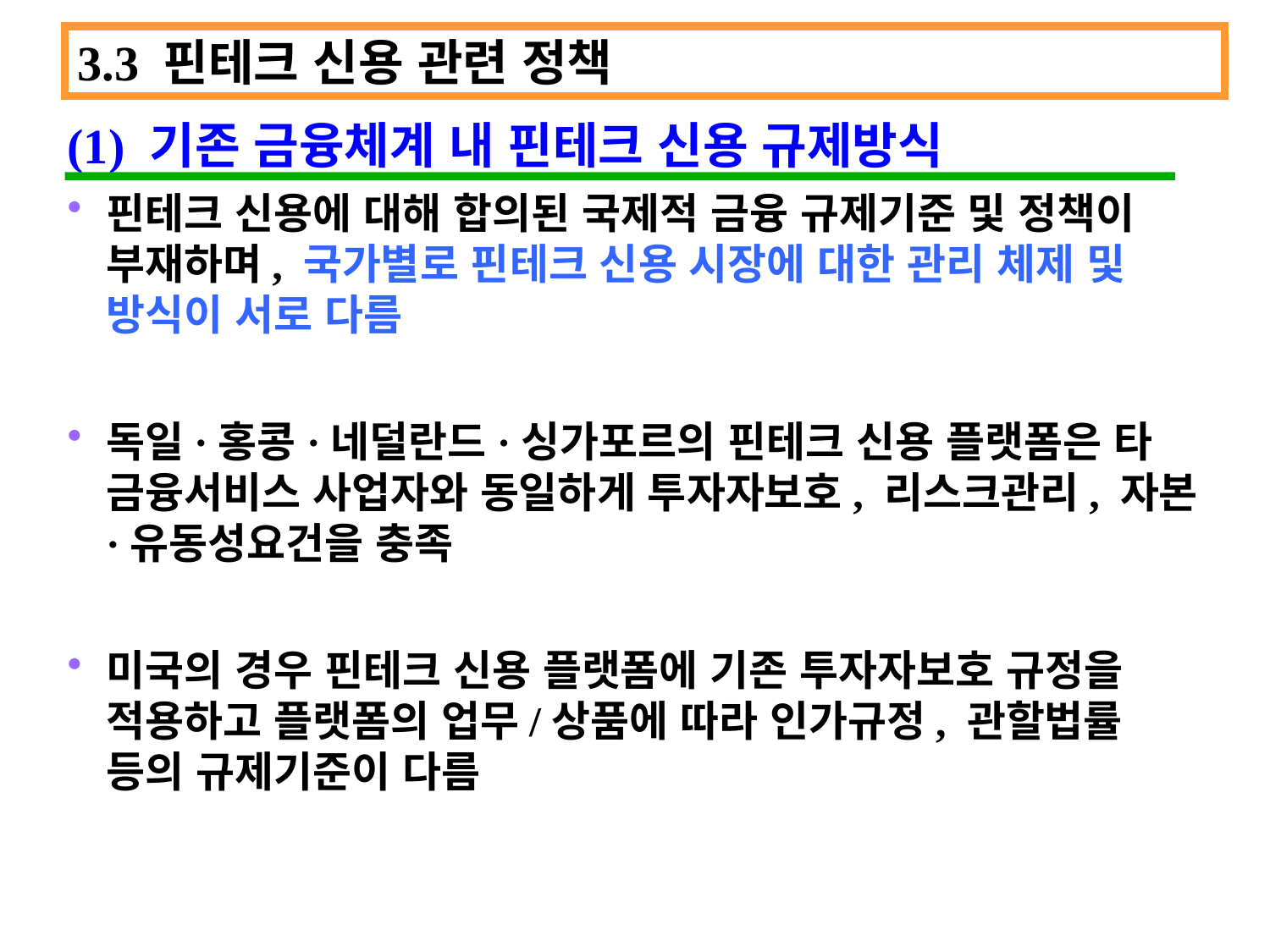

3.3 핀테크 신용 관련 정책
(1) 기존 금융체계 내 핀테크 신용 규제방식
핀테크 신용에 대해 합의된 국제적 금융 규제기준 및 정책이 부재하며, 국가별로 핀테크 신용 시장에 대한 관리 체제 및 방식이 서로 다름

독일·홍콩·네덜란드·싱가포르의 핀테크 신용 플랫폼은 타 금융서비스 사업자와 동일하게 투자자보호, 리스크관리, 자본·유동성요건을 충족

미국의 경우 핀테크 신용 플랫폼에 기존 투자자보호 규정을 적용하고 플랫폼의 업무/상품에 따라 인가규정, 관할법률 등의 규제기준이 다름